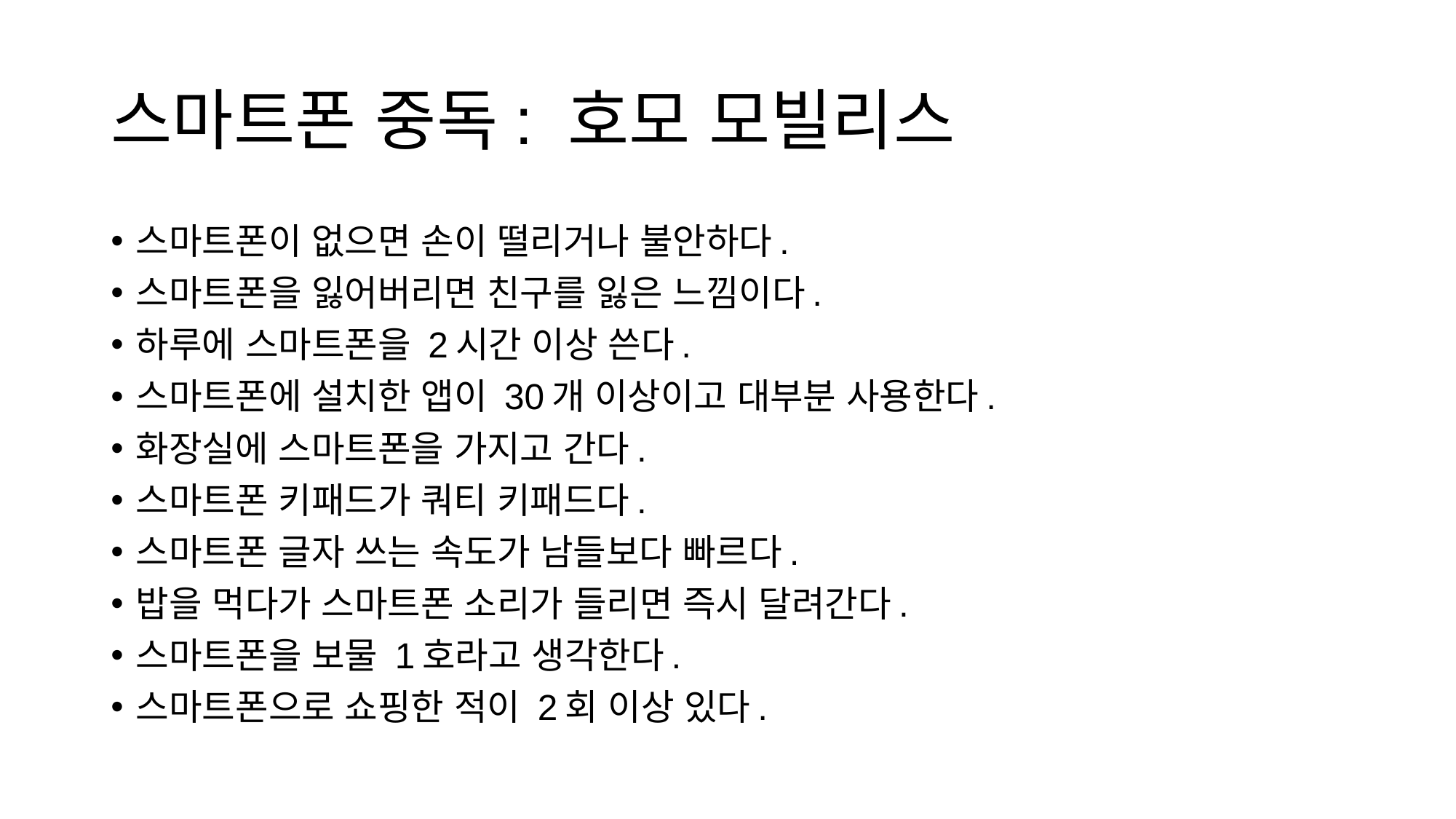

# 스마트폰 중독: 호모 모빌리스
스마트폰이 없으면 손이 떨리거나 불안하다.
스마트폰을 잃어버리면 친구를 잃은 느낌이다.
하루에 스마트폰을 2시간 이상 쓴다.
스마트폰에 설치한 앱이 30개 이상이고 대부분 사용한다.
화장실에 스마트폰을 가지고 간다.
스마트폰 키패드가 쿼티 키패드다.
스마트폰 글자 쓰는 속도가 남들보다 빠르다.
밥을 먹다가 스마트폰 소리가 들리면 즉시 달려간다.
스마트폰을 보물 1호라고 생각한다.
스마트폰으로 쇼핑한 적이 2회 이상 있다.